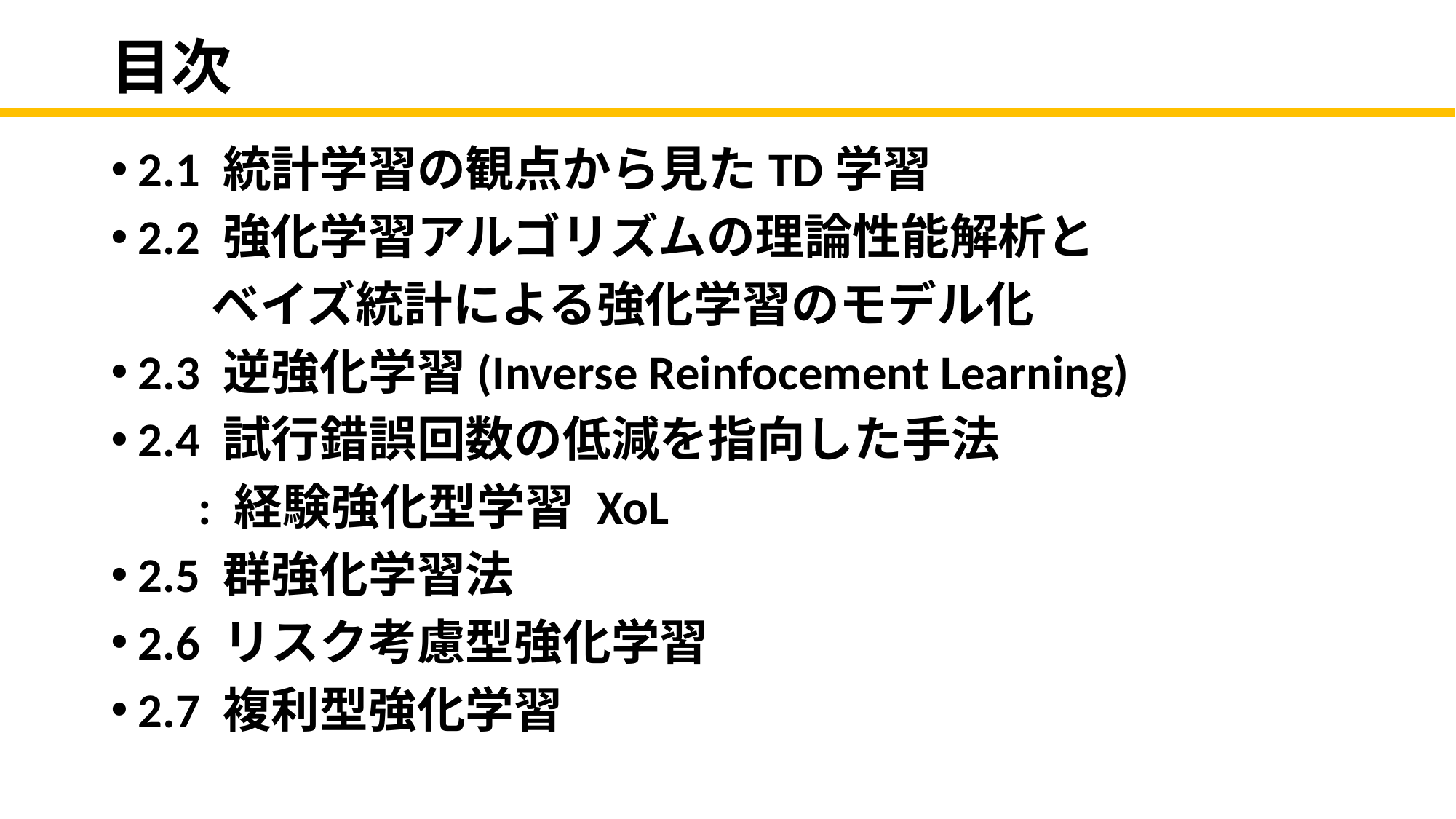

# 目次
2.1 統計学習の観点から見たTD学習
2.2 強化学習アルゴリズムの理論性能解析と
        ベイズ統計による強化学習のモデル化
2.3 逆強化学習(Inverse Reinfocement Learning)
2.4 試行錯誤回数の低減を指向した手法
        : 経験強化型学習 XoL
2.5 群強化学習法
2.6 リスク考慮型強化学習
2.7 複利型強化学習